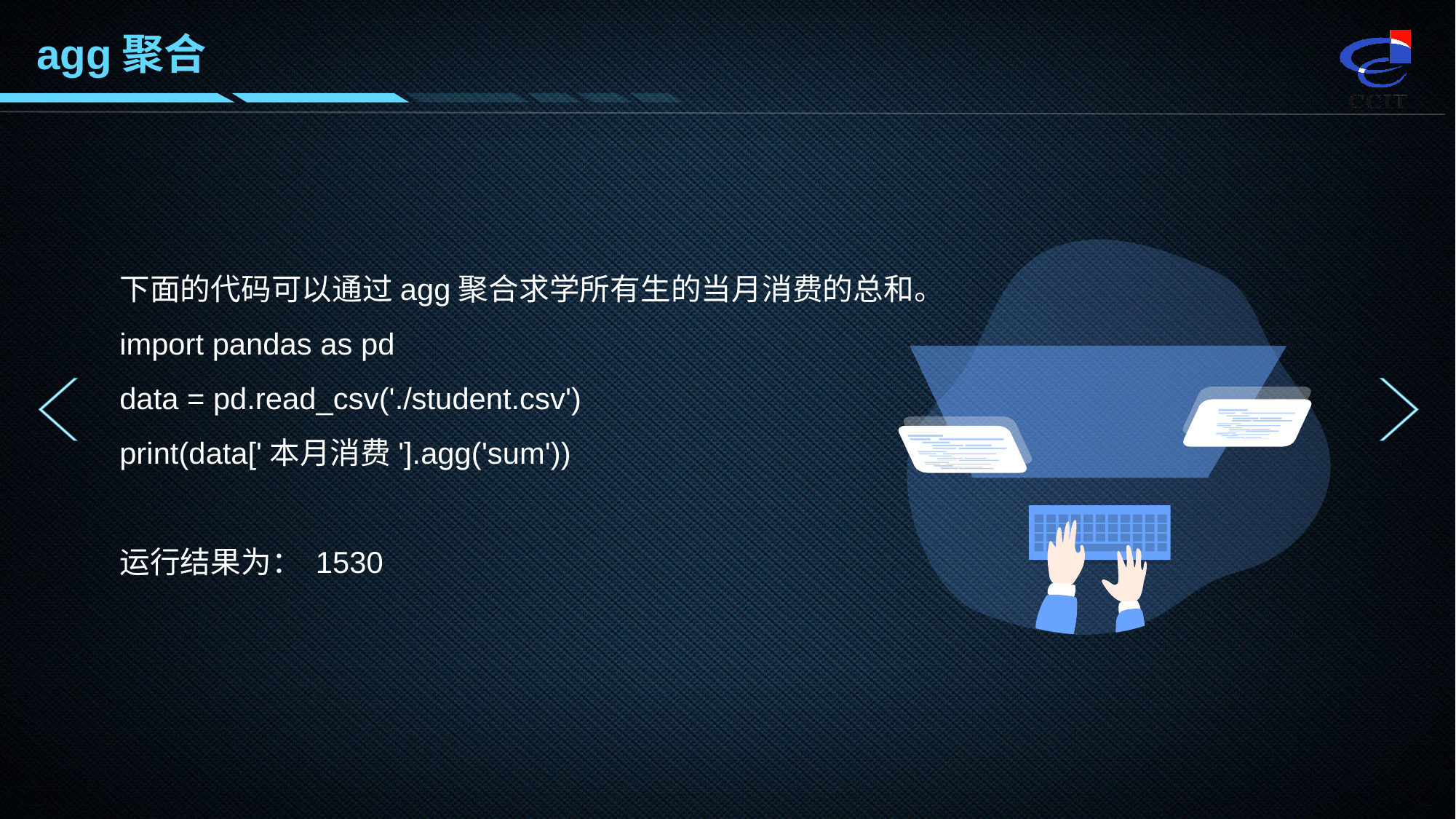

agg聚合

下面的代码可以通过agg聚合求学所有生的当月消费的总和。
import pandas as pd
data = pd.read_csv('./student.csv')
print(data['本月消费'].agg('sum'))

运行结果为： 1530